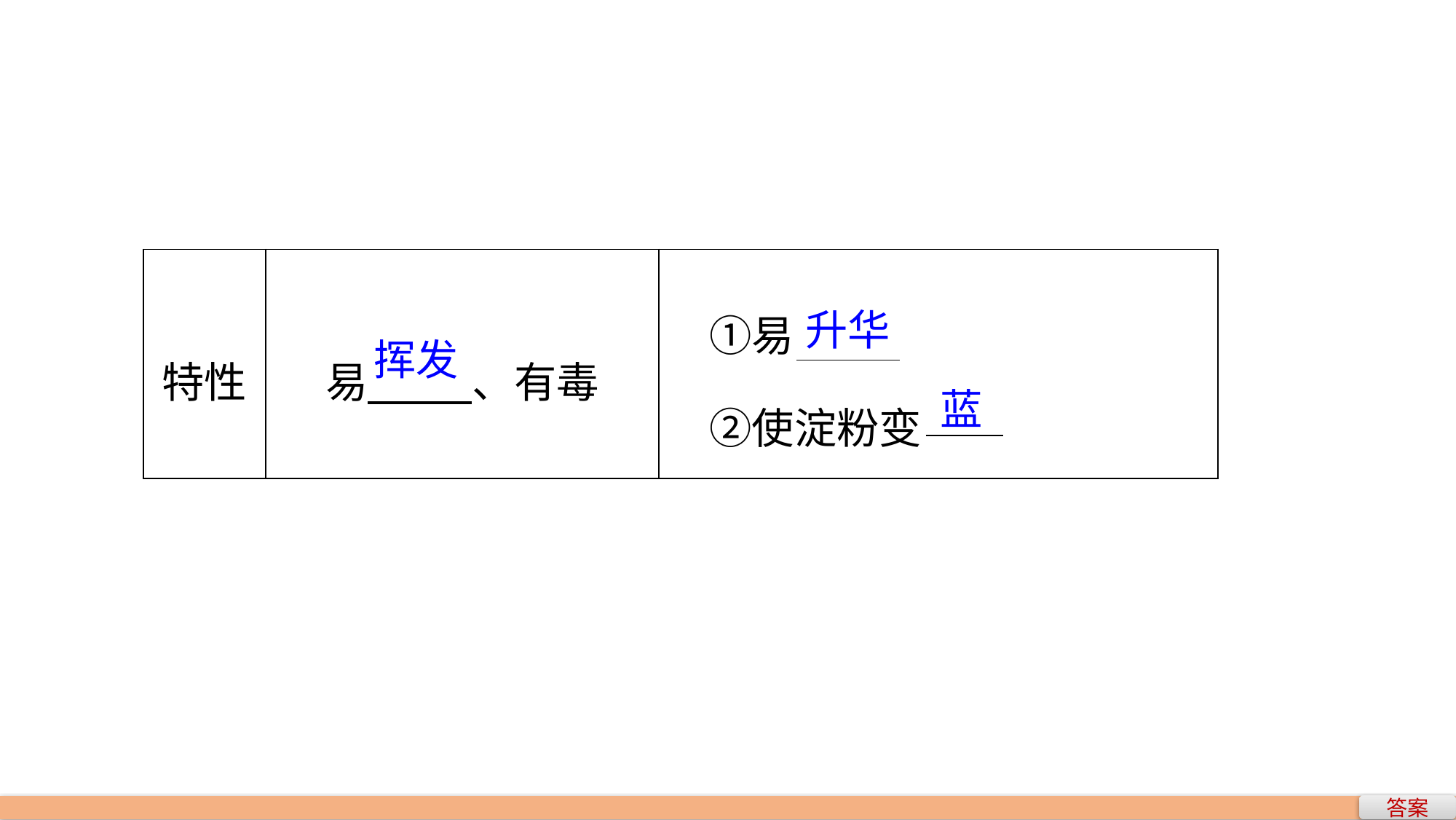

| 特性 | 易 、有毒 | ①易 　②使淀粉变 |
| --- | --- | --- |
升华
挥发
蓝
答案